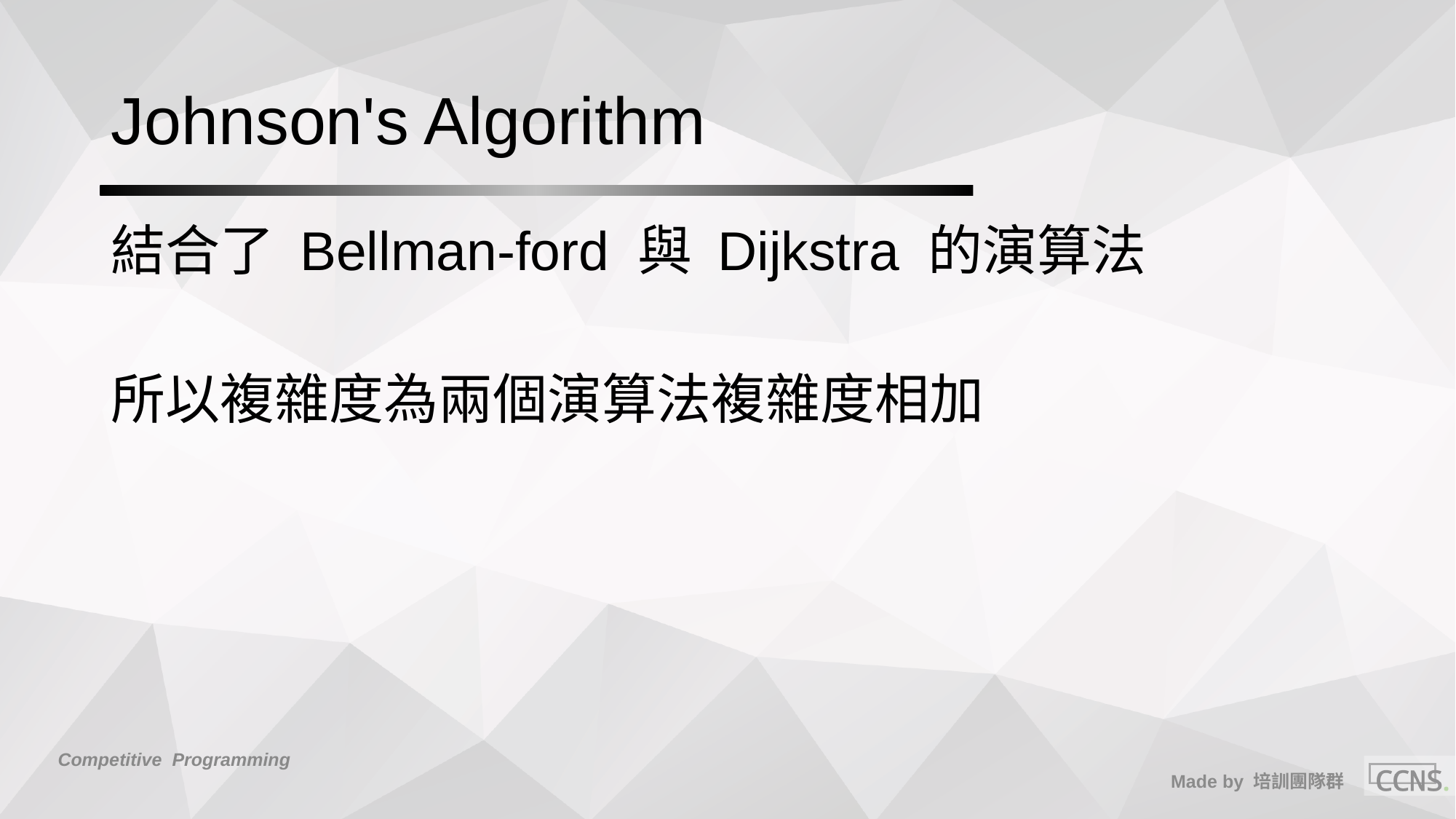

# Johnson's Algorithm
結合了 Bellman-ford 與 Dijkstra 的演算法

所以複雜度為兩個演算法複雜度相加